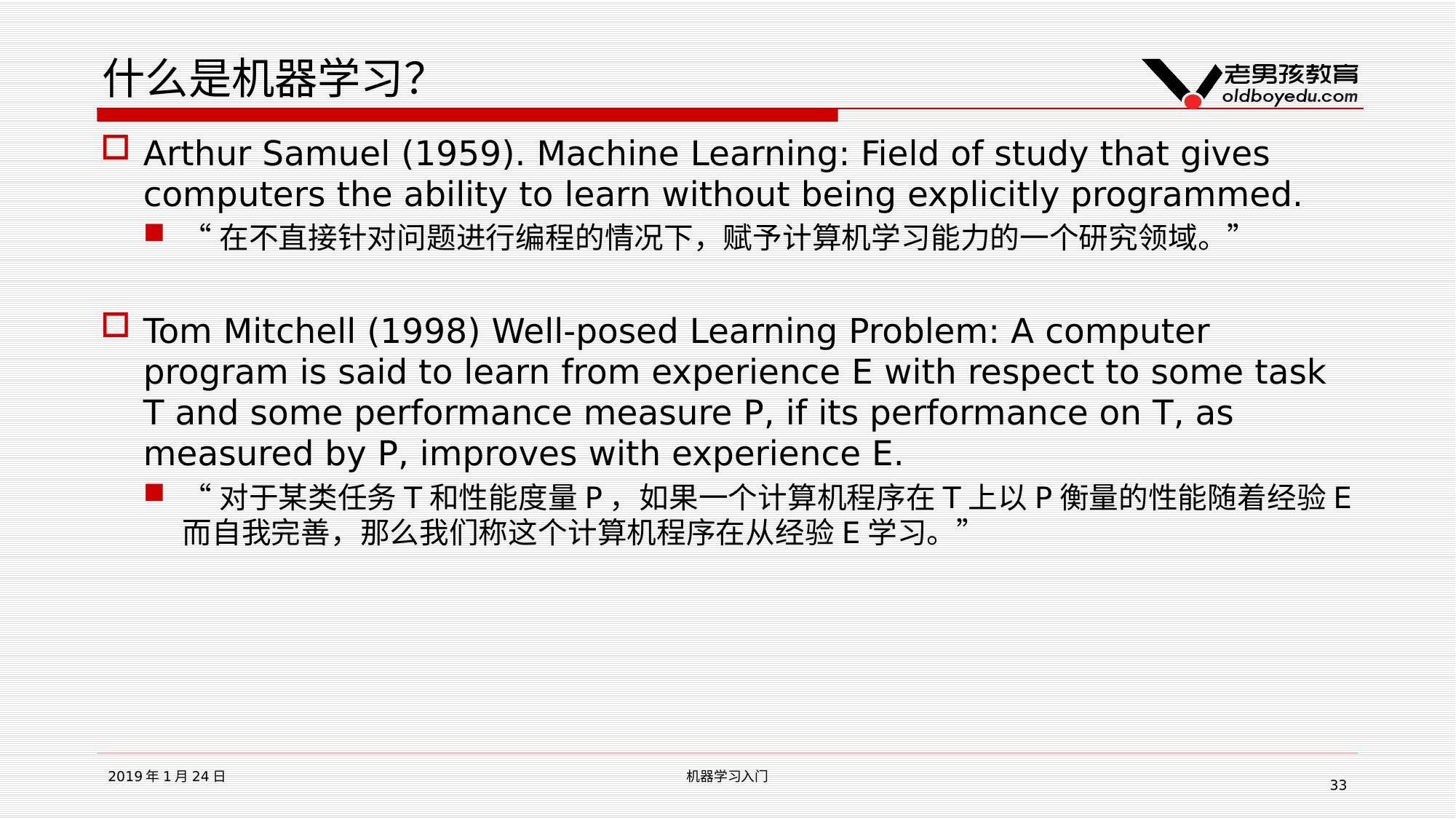

# 什么是机器学习？
Arthur Samuel (1959). Machine Learning: Field of study that gives computers the ability to learn without being explicitly programmed.
“在不直接针对问题进行编程的情况下，赋予计算机学习能力的一个研究领域。”

Tom Mitchell (1998) Well-posed Learning Problem: A computer program is said to learn from experience E with respect to some task T and some performance measure P, if its performance on T, as measured by P, improves with experience E.
“对于某类任务T和性能度量P，如果一个计算机程序在T上以P衡量的性能随着经验E而自我完善，那么我们称这个计算机程序在从经验E学习。”
2019年1月24日
机器学习入门
33